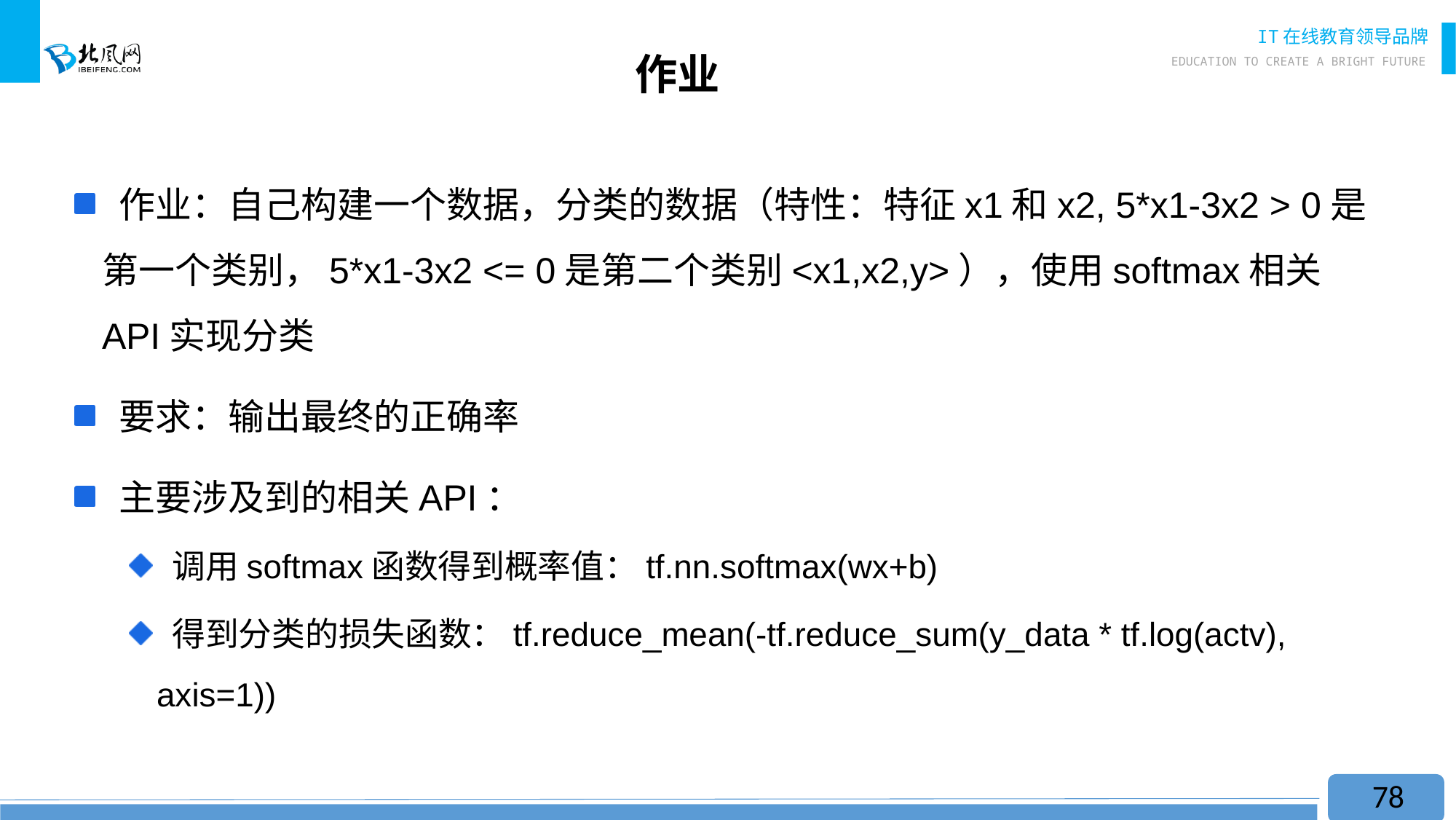

# 作业
 作业：自己构建一个数据，分类的数据（特性：特征x1和x2, 5*x1-3x2 > 0是第一个类别，5*x1-3x2 <= 0是第二个类别<x1,x2,y>），使用softmax相关API实现分类
 要求：输出最终的正确率
 主要涉及到的相关API：
 调用softmax函数得到概率值：tf.nn.softmax(wx+b)
 得到分类的损失函数：tf.reduce_mean(-tf.reduce_sum(y_data * tf.log(actv), axis=1))